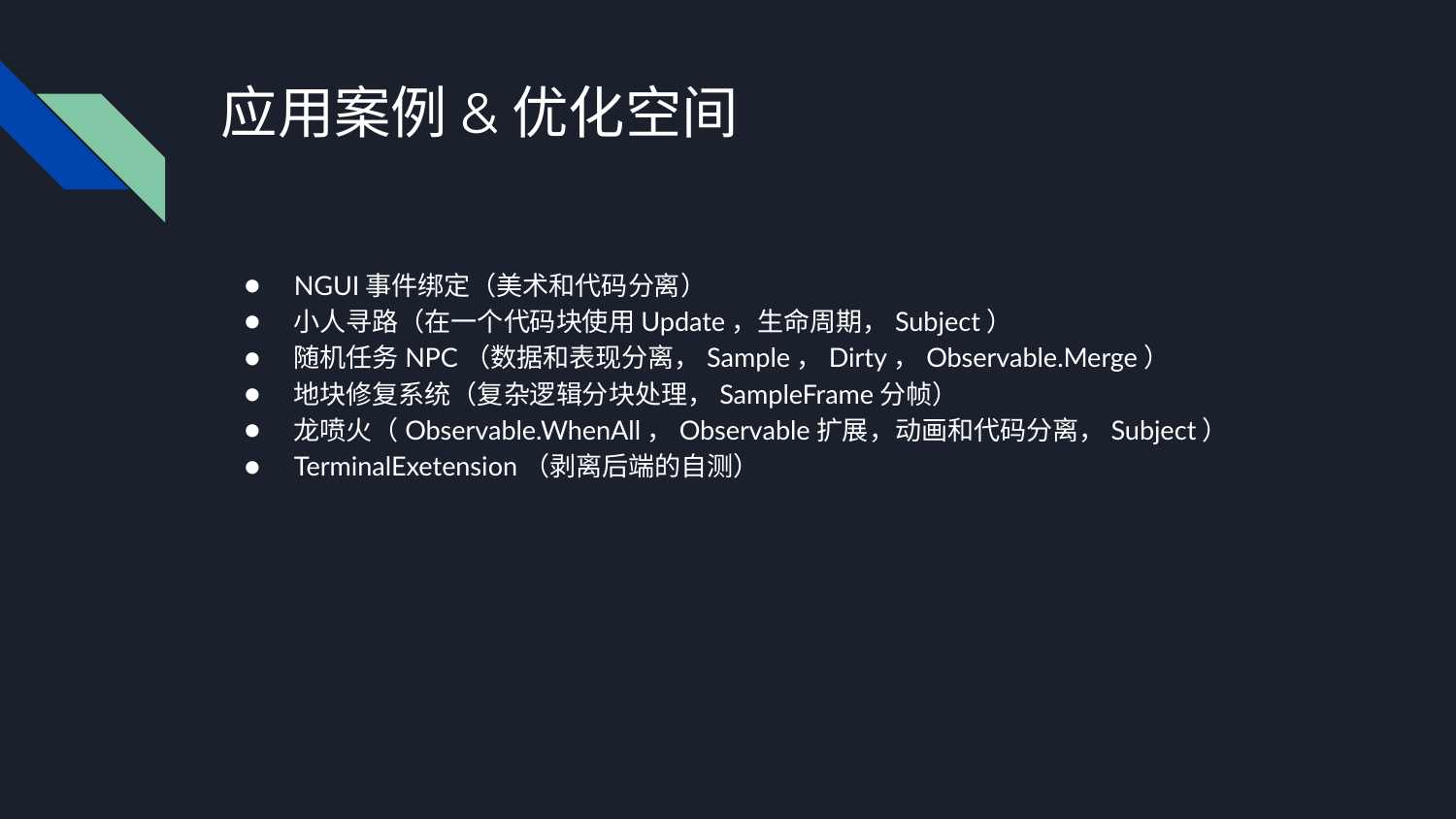

# 应用案例&优化空间
NGUI事件绑定（美术和代码分离）
小人寻路（在一个代码块使用Update，生命周期，Subject）
随机任务NPC（数据和表现分离，Sample，Dirty，Observable.Merge）
地块修复系统（复杂逻辑分块处理，SampleFrame分帧）
龙喷火（Observable.WhenAll，Observable扩展，动画和代码分离，Subject）
TerminalExetension（剥离后端的自测）